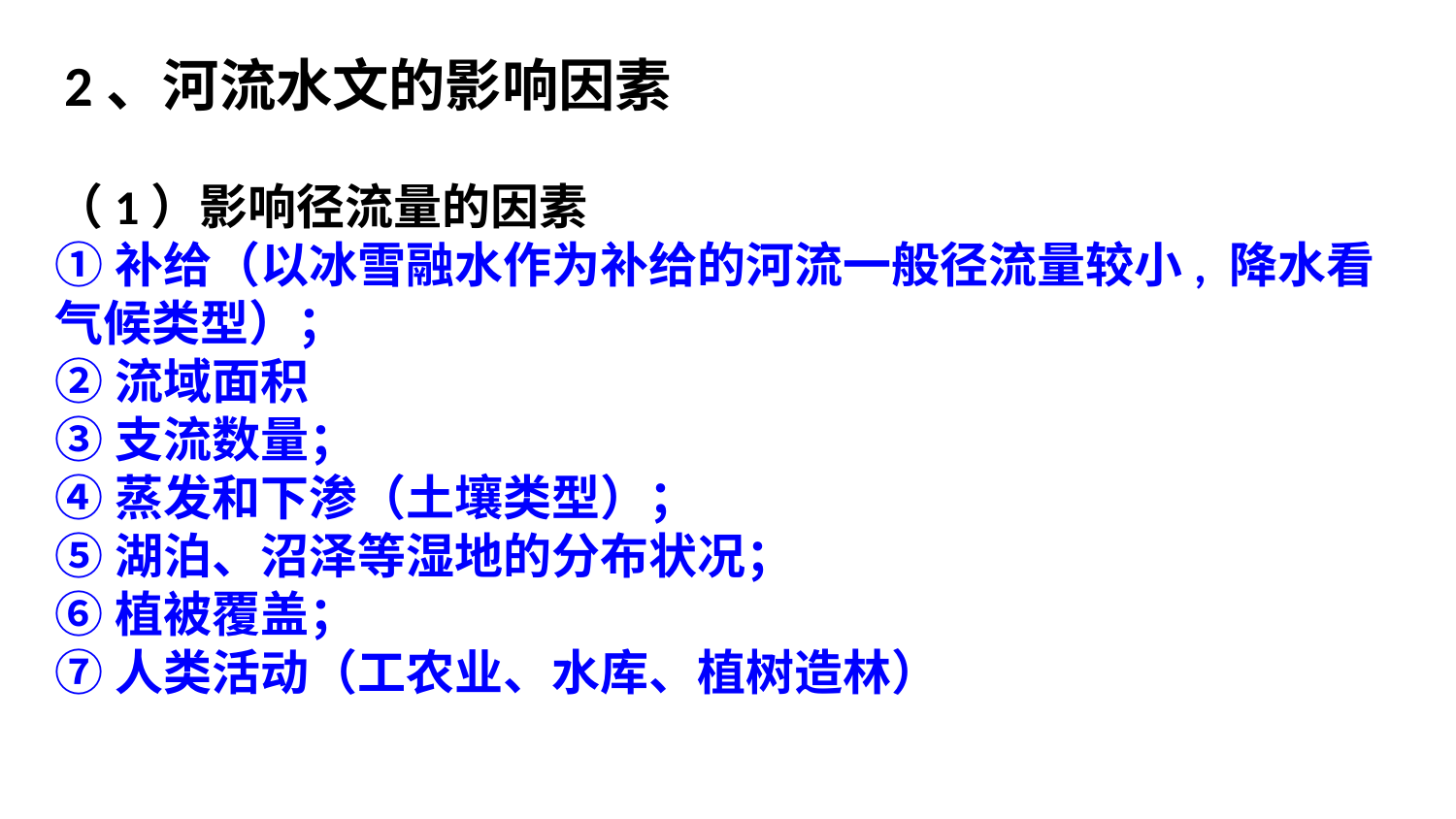

2、河流水文的影响因素
（1）影响径流量的因素
①补给（以冰雪融水作为补给的河流一般径流量较小, 降水看气候类型）；
②流域面积
③支流数量；
④蒸发和下渗（土壤类型）；
⑤湖泊、沼泽等湿地的分布状况；
⑥植被覆盖；
⑦人类活动（工农业、水库、植树造林）